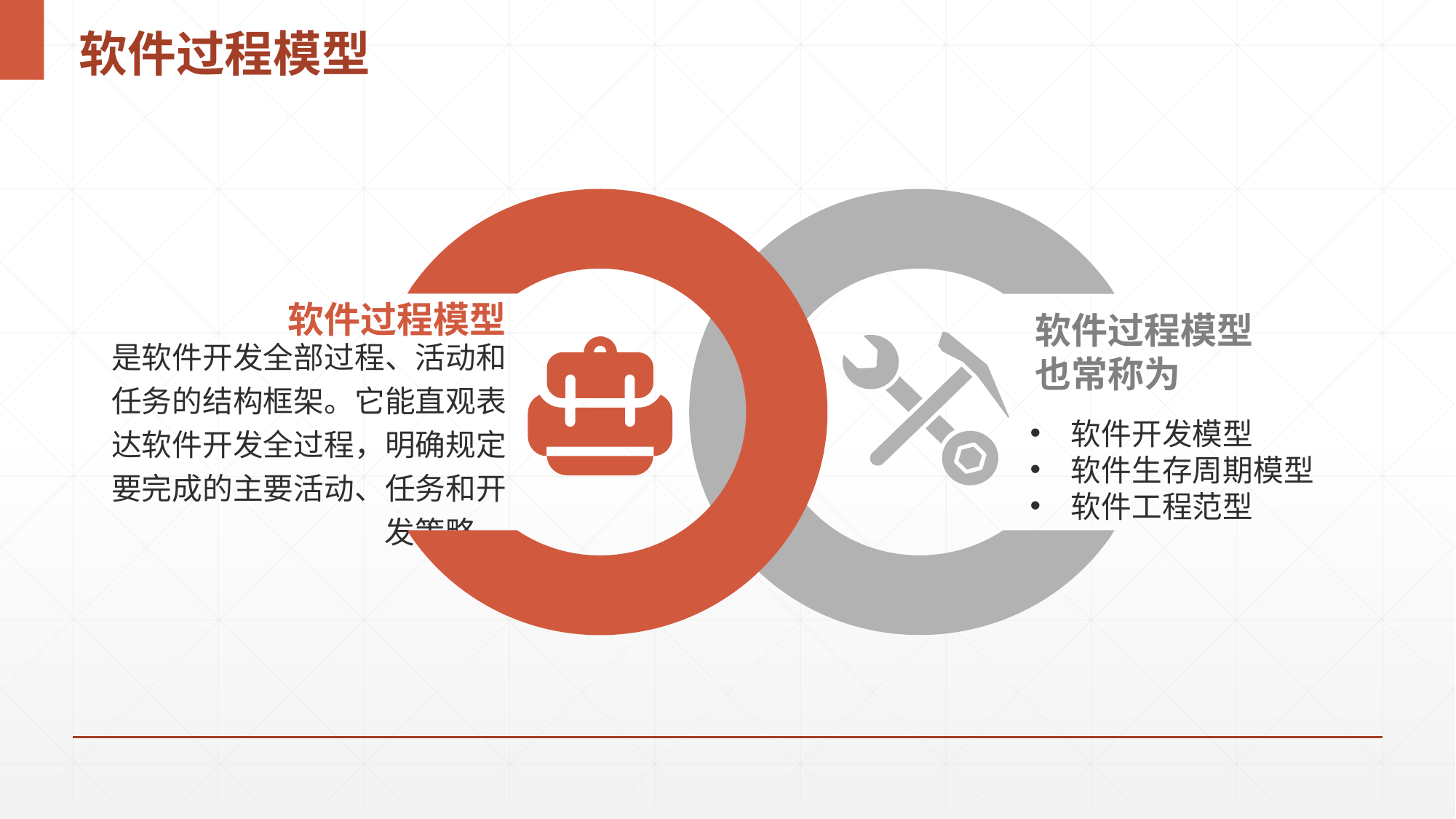

# 软件过程模型

软件过程模型
也常称为

软件开发模型
软件生存周期模型
软件工程范型
软件过程模型
是软件开发全部过程、活动和任务的结构框架。它能直观表达软件开发全过程，明确规定要完成的主要活动、任务和开发策略。